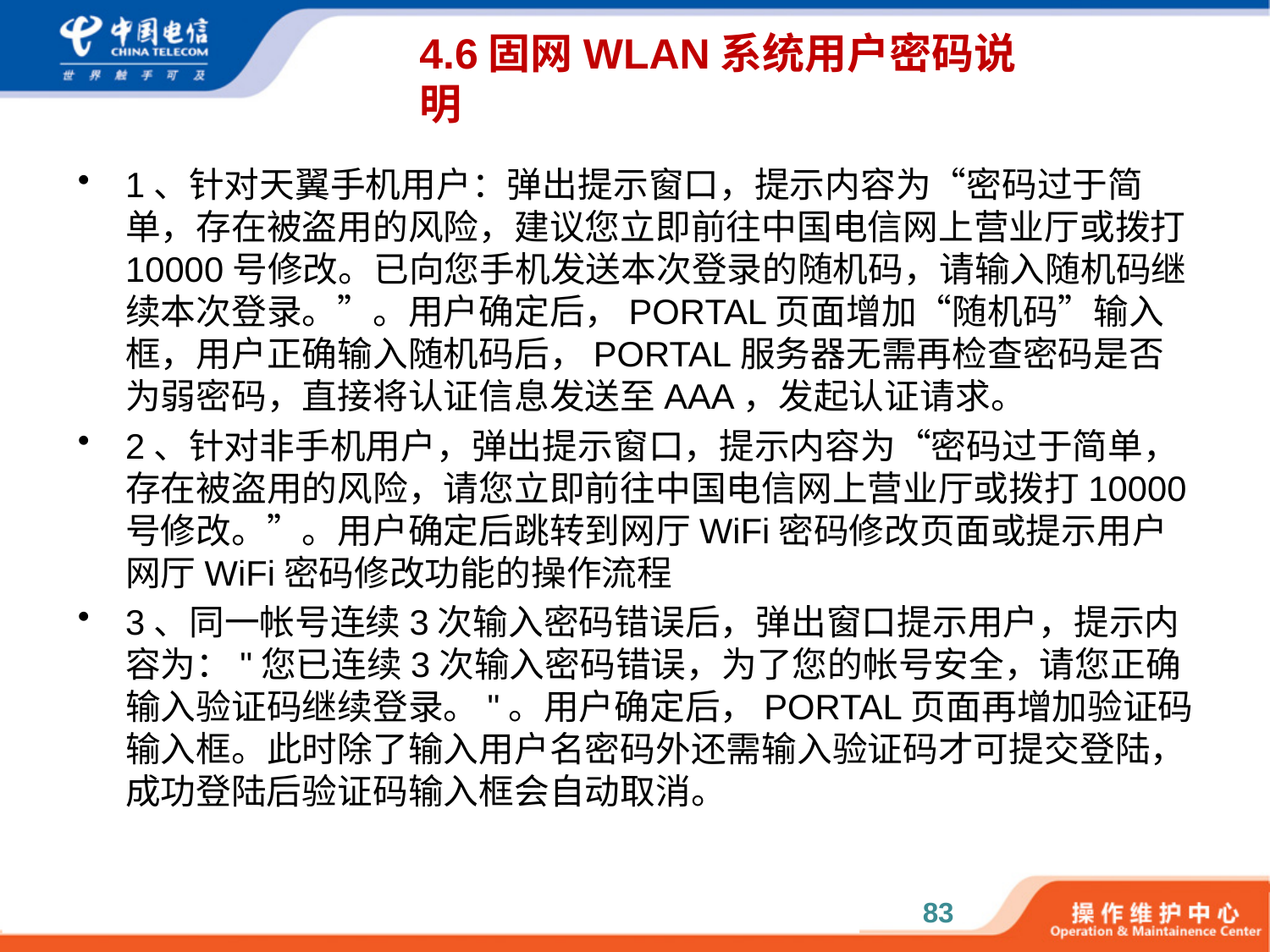

# 4.6固网WLAN系统用户密码说明
1、针对天翼手机用户：弹出提示窗口，提示内容为“密码过于简单，存在被盗用的风险，建议您立即前往中国电信网上营业厅或拨打10000号修改。已向您手机发送本次登录的随机码，请输入随机码继续本次登录。”。用户确定后，PORTAL页面增加“随机码”输入框，用户正确输入随机码后，PORTAL服务器无需再检查密码是否为弱密码，直接将认证信息发送至AAA，发起认证请求。
2、针对非手机用户，弹出提示窗口，提示内容为“密码过于简单，存在被盗用的风险，请您立即前往中国电信网上营业厅或拨打10000号修改。”。用户确定后跳转到网厅WiFi密码修改页面或提示用户网厅WiFi密码修改功能的操作流程
3、同一帐号连续3次输入密码错误后，弹出窗口提示用户，提示内容为："您已连续3次输入密码错误，为了您的帐号安全，请您正确输入验证码继续登录。"。用户确定后，PORTAL页面再增加验证码输入框。此时除了输入用户名密码外还需输入验证码才可提交登陆，成功登陆后验证码输入框会自动取消。